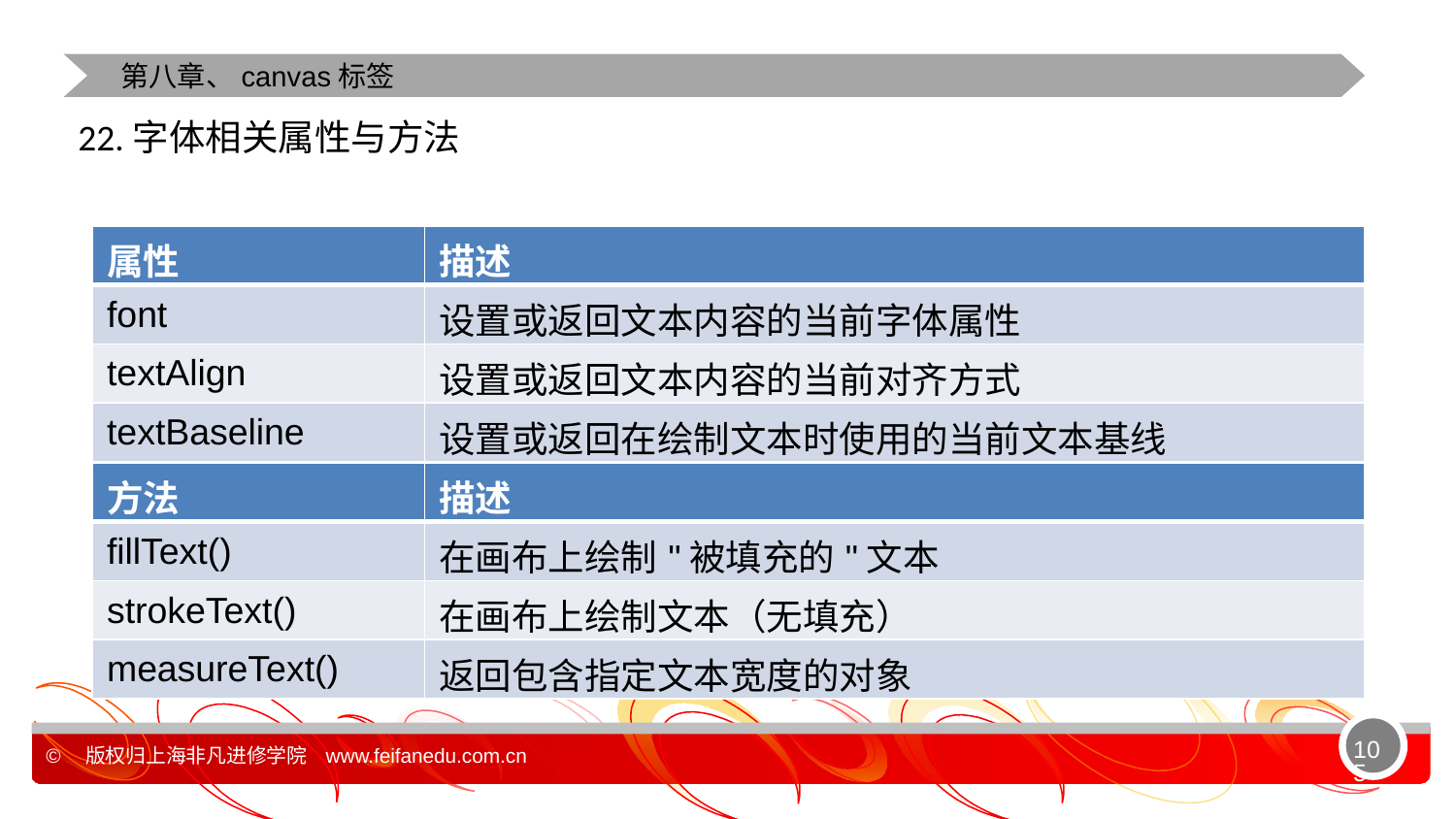

第八章、canvas标签

22.字体相关属性与方法
| 属性 | 描述 |
| --- | --- |
| font | 设置或返回文本内容的当前字体属性 |
| textAlign | 设置或返回文本内容的当前对齐方式 |
| textBaseline | 设置或返回在绘制文本时使用的当前文本基线 |
| 方法 | 描述 |
| --- | --- |
| fillText() | 在画布上绘制"被填充的"文本 |
| strokeText() | 在画布上绘制文本（无填充） |
| measureText() | 返回包含指定文本宽度的对象 |
105